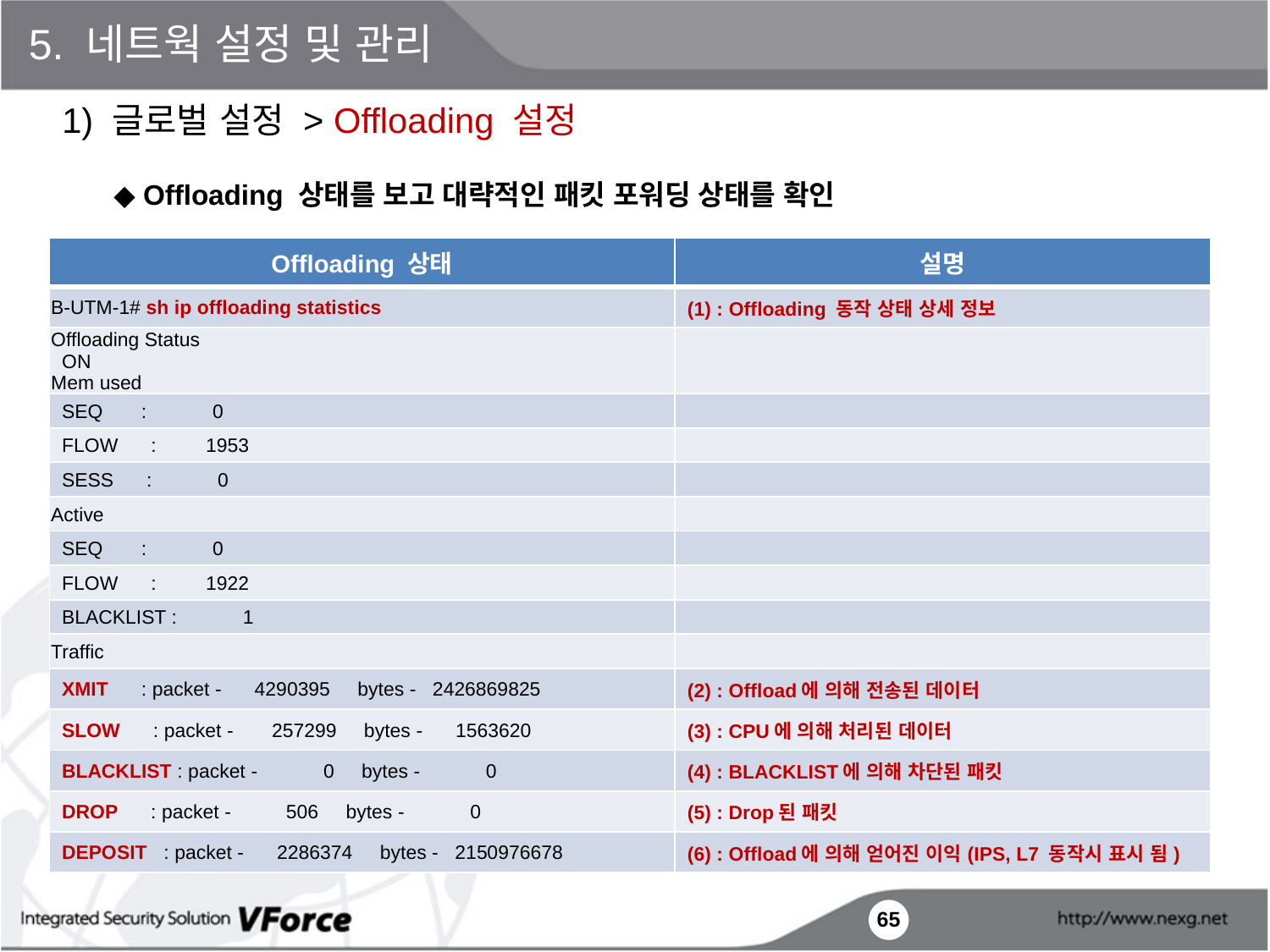

5. 네트웍 설정 및 관리
1) 글로벌 설정 > Offloading 설정
◆ Offloading 상태를 보고 대략적인 패킷 포워딩 상태를 확인
| Offloading 상태 | 설명 |
| --- | --- |
| B-UTM-1# sh ip offloading statistics | (1) : Offloading 동작 상태 상세 정보 |
| Offloading Status ON Mem used |  |
| SEQ : 0 |  |
| FLOW : 1953 |  |
| SESS : 0 |  |
| Active |  |
| SEQ : 0 |  |
| FLOW : 1922 |  |
| BLACKLIST : 1 |  |
| Traffic |  |
| XMIT : packet - 4290395 bytes - 2426869825 | (2) : Offload에 의해 전송된 데이터 |
| SLOW : packet - 257299 bytes - 1563620 | (3) : CPU에 의해 처리된 데이터 |
| BLACKLIST : packet - 0 bytes - 0 | (4) : BLACKLIST에 의해 차단된 패킷 |
| DROP : packet - 506 bytes - 0 | (5) : Drop된 패킷 |
| DEPOSIT : packet - 2286374 bytes - 2150976678 | (6) : Offload에 의해 얻어진 이익(IPS, L7 동작시 표시 됨) |